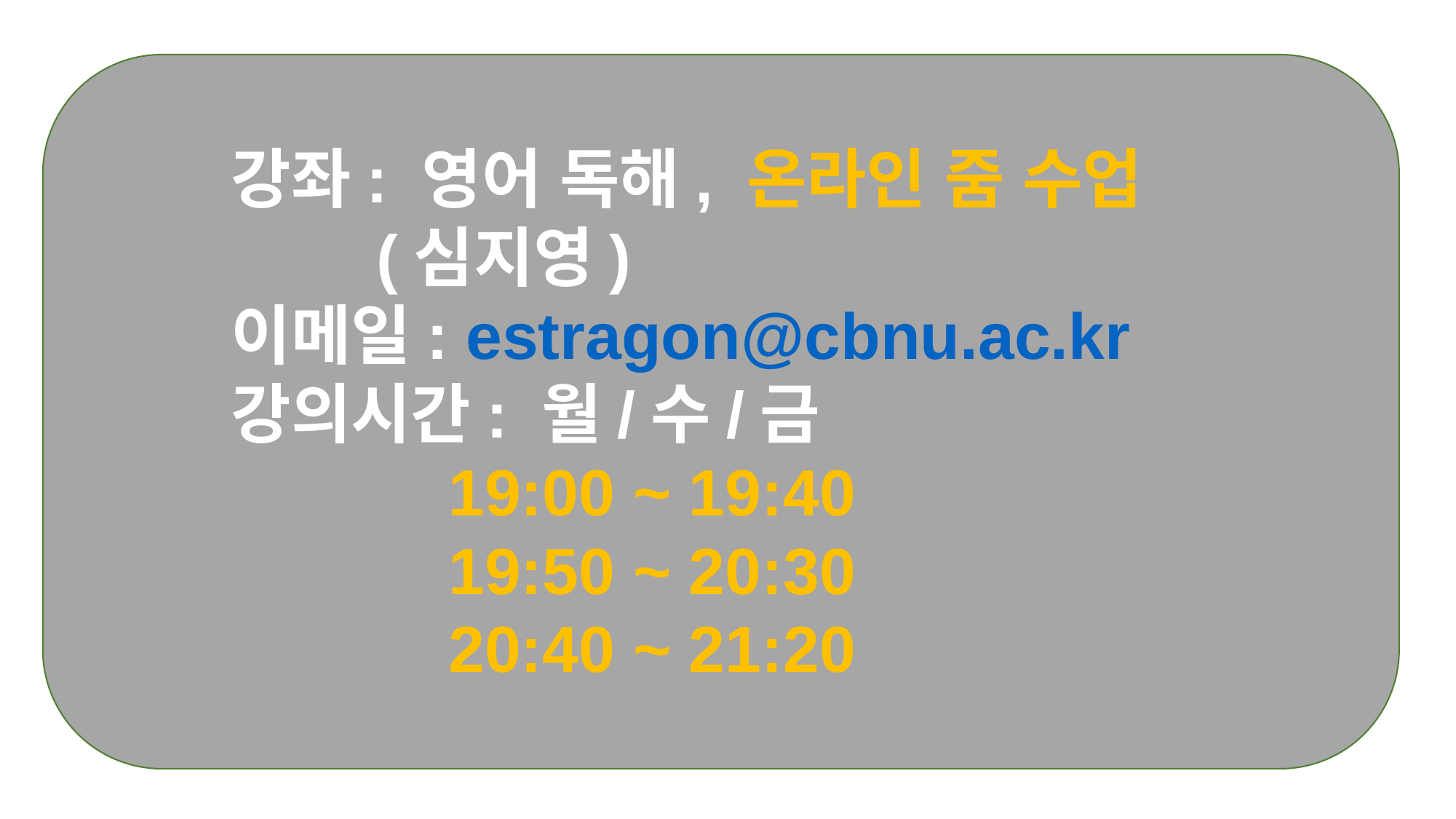

강좌: 영어 독해, 온라인 줌 수업
                (심지영)
       이메일: estragon@cbnu.ac.kr
       강의시간: 월/수/금
                    19:00 ~ 19:40
                    19:50 ~ 20:30
                    20:40 ~ 21:20